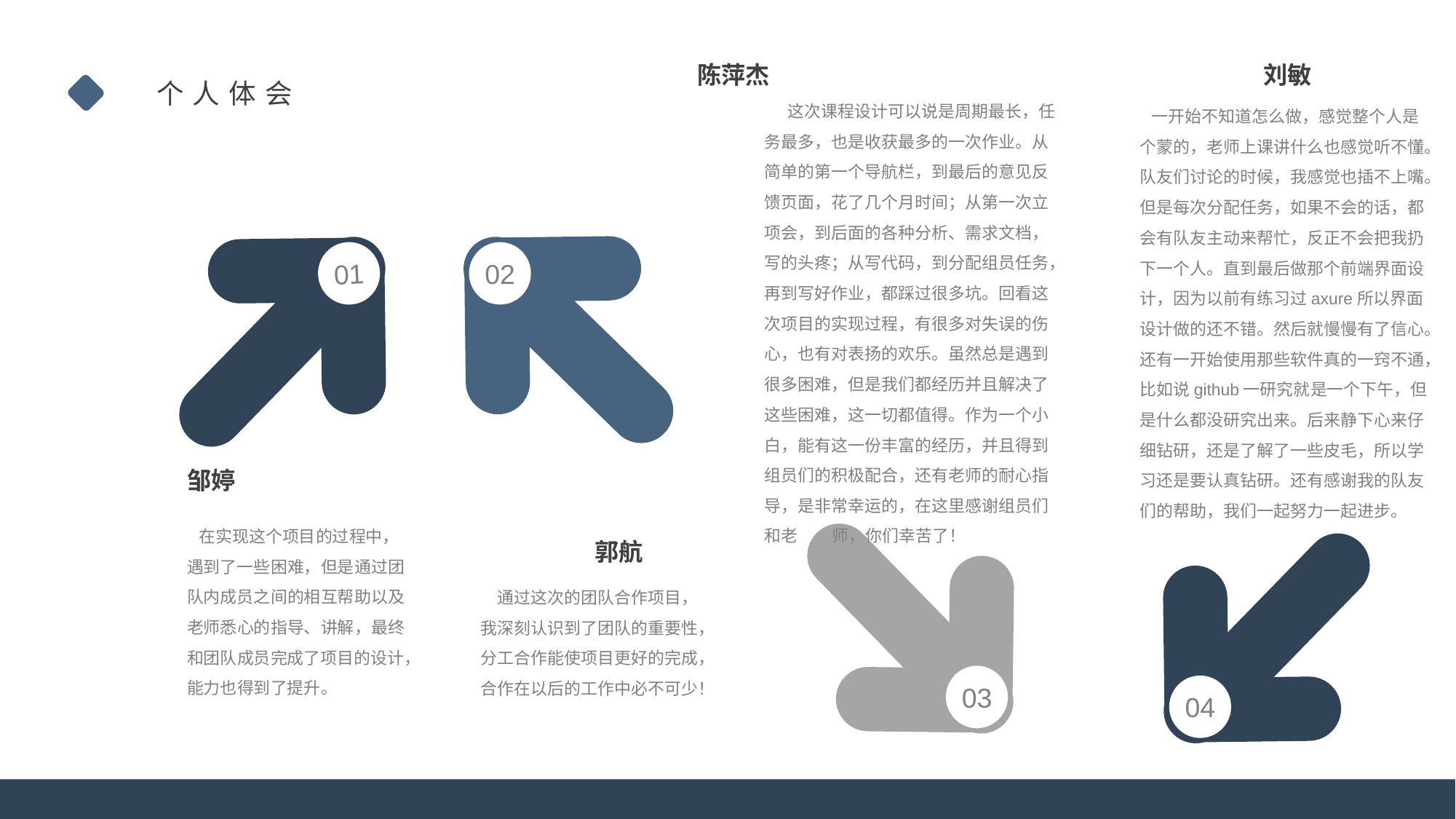

陈萍杰
刘敏
个人体会

     这次课程设计可以说是周期最长，任务最多，也是收获最多的一次作业。从简单的第一个导航栏，到最后的意见反馈页面，花了几个月时间；从第一次立项会，到后面的各种分析、需求文档，写的头疼；从写代码，到分配组员任务，再到写好作业，都踩过很多坑。回看这次项目的实现过程，有很多对失误的伤心，也有对表扬的欢乐。虽然总是遇到很多困难，但是我们都经历并且解决了这些困难，这一切都值得。作为一个小白，能有这一份丰富的经历，并且得到组员们的积极配合，还有老师的耐心指导，是非常幸运的，在这里感谢组员们和老         师，你们幸苦了！
  一开始不知道怎么做，感觉整个人是个蒙的，老师上课讲什么也感觉听不懂。队友们讨论的时候，我感觉也插不上嘴。但是每次分配任务，如果不会的话，都会有队友主动来帮忙，反正不会把我扔下一个人。直到最后做那个前端界面设计，因为以前有练习过axure所以界面设计做的还不错。然后就慢慢有了信心。还有一开始使用那些软件真的一窍不通，比如说github一研究就是一个下午，但是什么都没研究出来。后来静下心来仔细钻研，还是了解了一些皮毛，所以学习还是要认真钻研。还有感谢我的队友们的帮助，我们一起努力一起进步。

02

01

邹婷
	郭航
  在实现这个项目的过程中，遇到了一些困难，但是通过团队内成员之间的相互帮助以及老师悉心的指导、讲解，最终和团队成员完成了项目的设计，能力也得到了提升。

03

04

  通过这次的团队合作项目，我深刻认识到了团队的重要性，分工合作能使项目更好的完成，合作在以后的工作中必不可少！